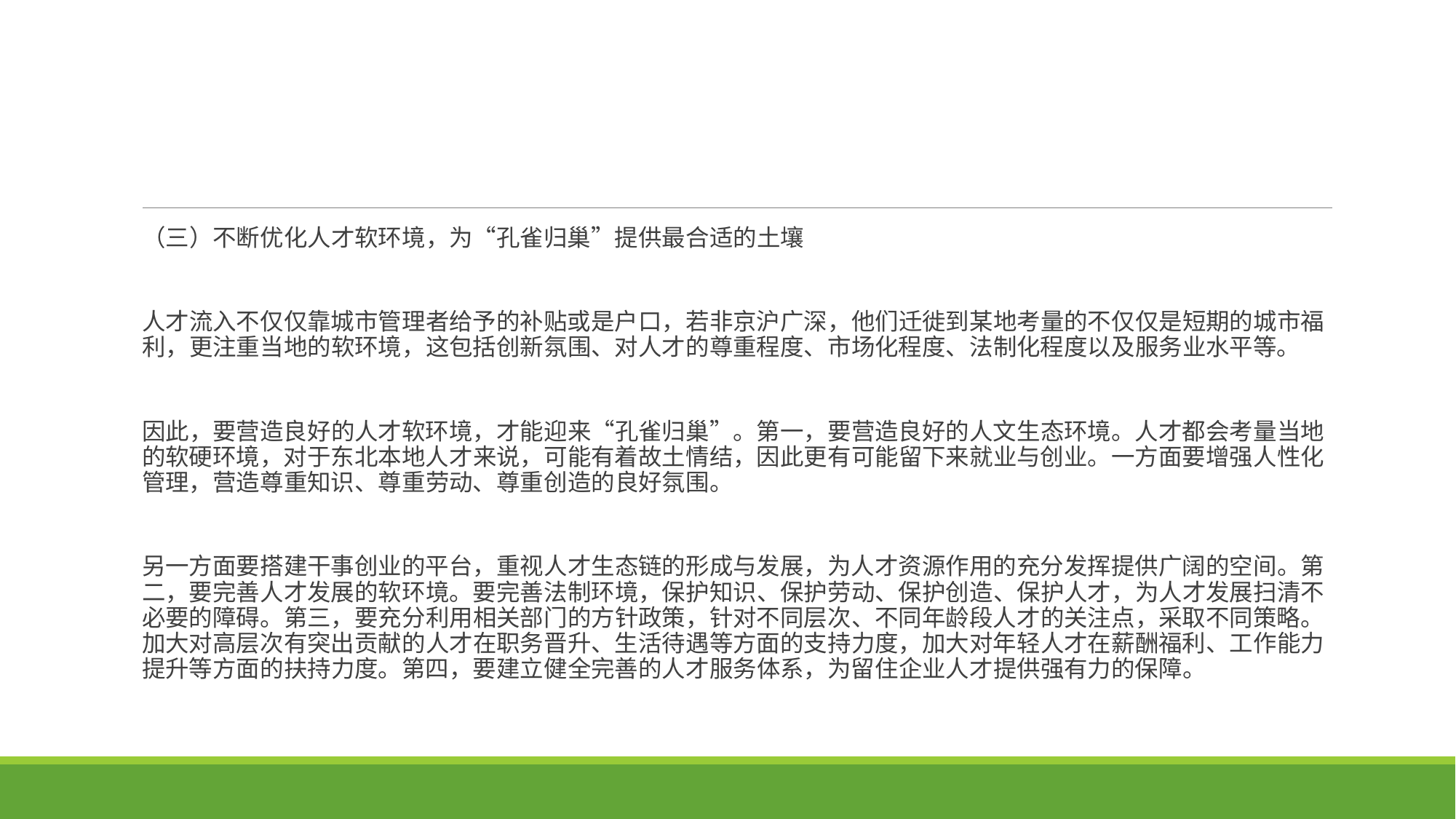

#
（三）不断优化人才软环境，为“孔雀归巢”提供最合适的土壤

人才流入不仅仅靠城市管理者给予的补贴或是户口，若非京沪广深，他们迁徙到某地考量的不仅仅是短期的城市福利，更注重当地的软环境，这包括创新氛围、对人才的尊重程度、市场化程度、法制化程度以及服务业水平等。

因此，要营造良好的人才软环境，才能迎来“孔雀归巢”。第一，要营造良好的人文生态环境。人才都会考量当地的软硬环境，对于东北本地人才来说，可能有着故土情结，因此更有可能留下来就业与创业。一方面要增强人性化管理，营造尊重知识、尊重劳动、尊重创造的良好氛围。

另一方面要搭建干事创业的平台，重视人才生态链的形成与发展，为人才资源作用的充分发挥提供广阔的空间。第二，要完善人才发展的软环境。要完善法制环境，保护知识、保护劳动、保护创造、保护人才，为人才发展扫清不必要的障碍。第三，要充分利用相关部门的方针政策，针对不同层次、不同年龄段人才的关注点，采取不同策略。加大对高层次有突出贡献的人才在职务晋升、生活待遇等方面的支持力度，加大对年轻人才在薪酬福利、工作能力提升等方面的扶持力度。第四，要建立健全完善的人才服务体系，为留住企业人才提供强有力的保障。